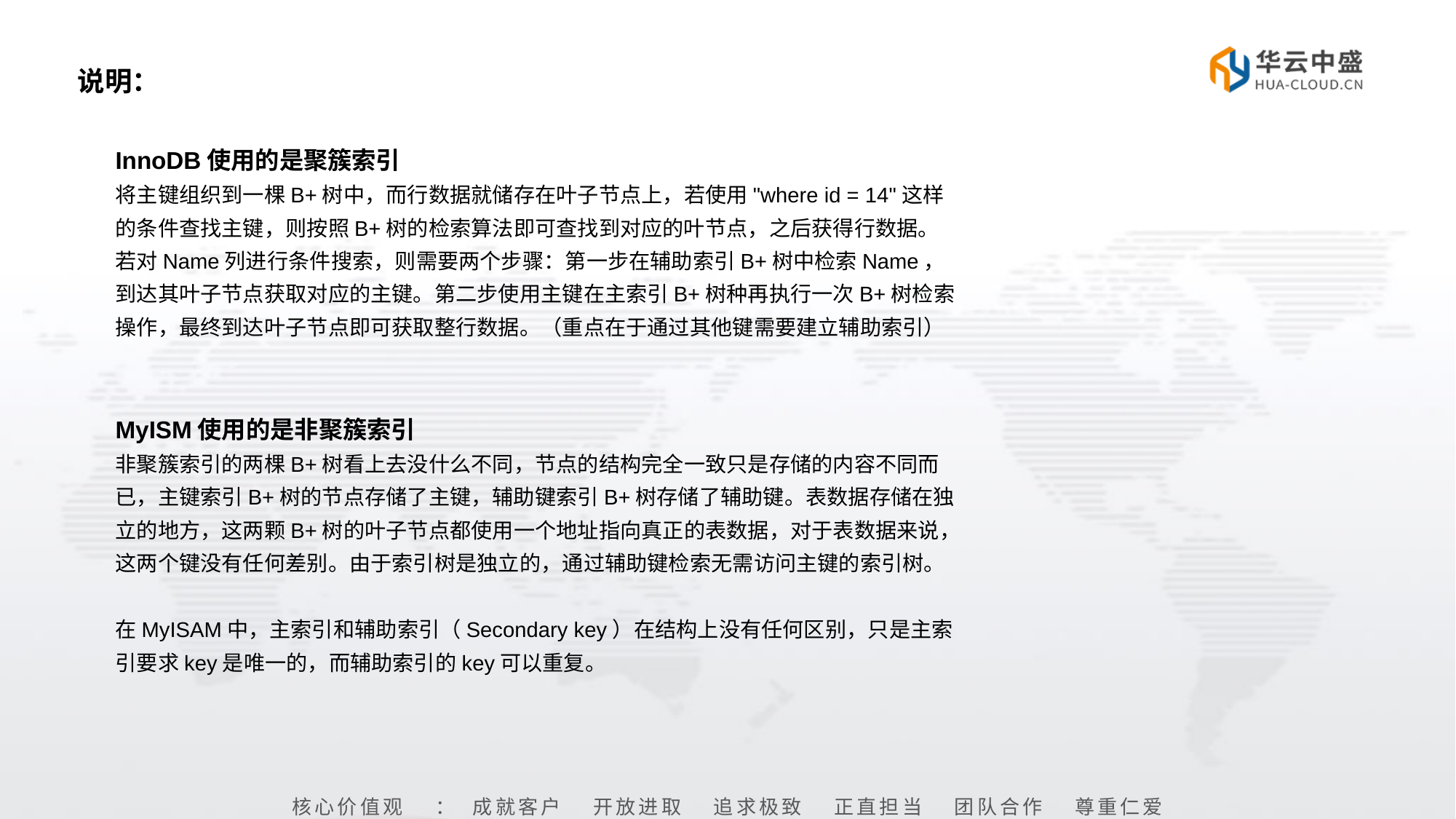

# 说明：

InnoDB使用的是聚簇索引
将主键组织到一棵B+树中，而行数据就储存在叶子节点上，若使用"where id = 14"这样的条件查找主键，则按照B+树的检索算法即可查找到对应的叶节点，之后获得行数据。
若对Name列进行条件搜索，则需要两个步骤：第一步在辅助索引B+树中检索Name，到达其叶子节点获取对应的主键。第二步使用主键在主索引B+树种再执行一次B+树检索操作，最终到达叶子节点即可获取整行数据。（重点在于通过其他键需要建立辅助索引）

MyISM使用的是非聚簇索引
非聚簇索引的两棵B+树看上去没什么不同，节点的结构完全一致只是存储的内容不同而已，主键索引B+树的节点存储了主键，辅助键索引B+树存储了辅助键。表数据存储在独立的地方，这两颗B+树的叶子节点都使用一个地址指向真正的表数据，对于表数据来说，这两个键没有任何差别。由于索引树是独立的，通过辅助键检索无需访问主键的索引树。

在MyISAM中，主索引和辅助索引（Secondary key）在结构上没有任何区别，只是主索引要求key是唯一的，而辅助索引的key可以重复。